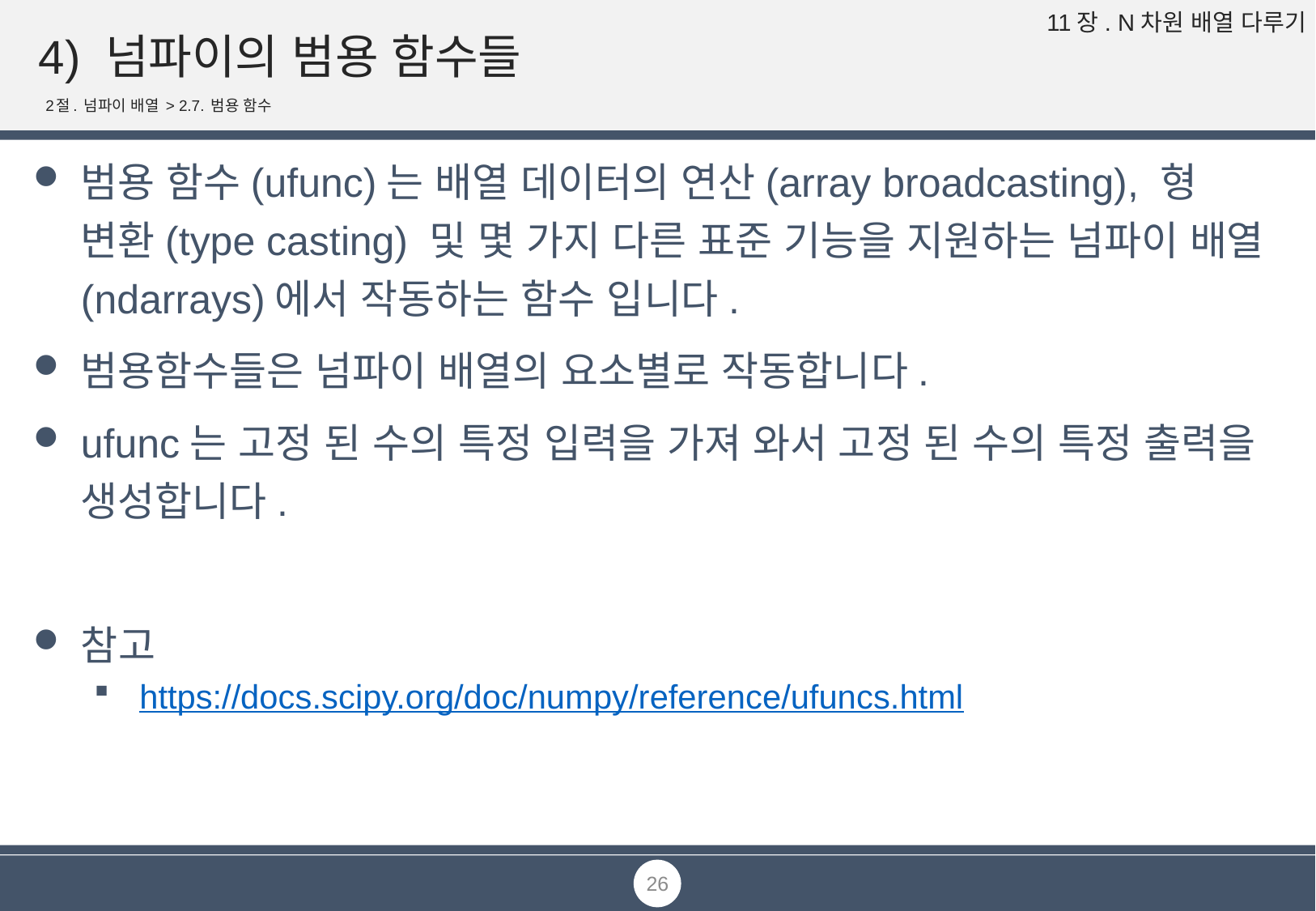

# 4) 넘파이의 범용 함수들
2절. 넘파이 배열 > 2.7. 범용 함수
범용 함수(ufunc)는 배열 데이터의 연산(array broadcasting), 형 변환(type casting) 및 몇 가지 다른 표준 기능을 지원하는 넘파이 배열(ndarrays)에서 작동하는 함수 입니다.
범용함수들은 넘파이 배열의 요소별로 작동합니다.
ufunc는 고정 된 수의 특정 입력을 가져 와서 고정 된 수의 특정 출력을 생성합니다.

참고
https://docs.scipy.org/doc/numpy/reference/ufuncs.html

26